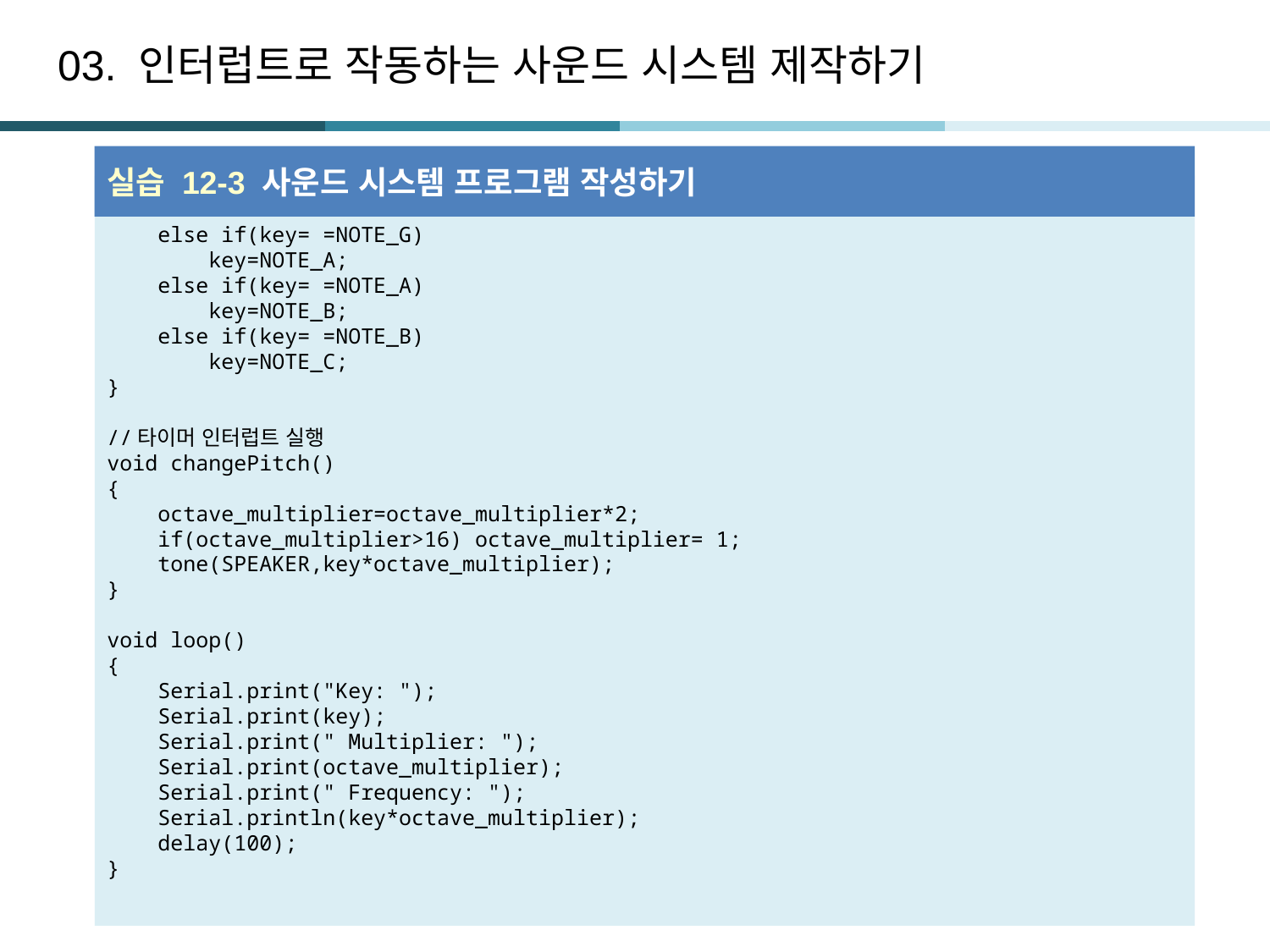

# 03. 인터럽트로 작동하는 사운드 시스템 제작하기
실습 12-3 사운드 시스템 프로그램 작성하기
    else if(key= =NOTE_G)
        key=NOTE_A;
    else if(key= =NOTE_A)
        key=NOTE_B;
    else if(key= =NOTE_B)
        key=NOTE_C;
}

//타이머 인터럽트 실행
void changePitch()
{
    octave_multiplier=octave_multiplier*2;
    if(octave_multiplier>16) octave_multiplier= 1;
    tone(SPEAKER,key*octave_multiplier);
}

void loop()
{
    Serial.print("Key: ");
    Serial.print(key);
    Serial.print(" Multiplier: ");
    Serial.print(octave_multiplier);
    Serial.print(" Frequency: ");
    Serial.println(key*octave_multiplier);
    delay(100);
}